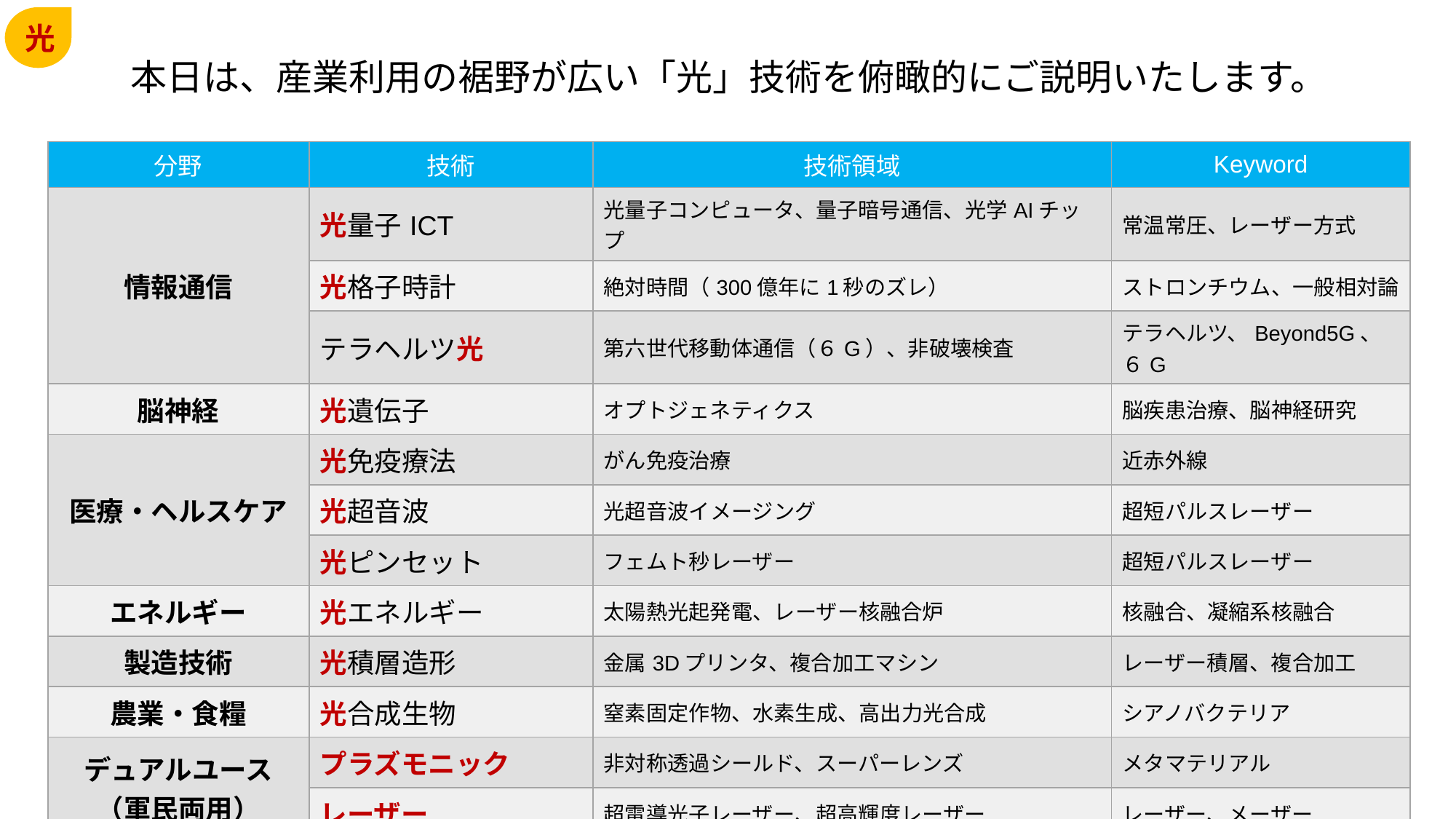

光
本日は、産業利用の裾野が広い「光」技術を俯瞰的にご説明いたします。
| 分野 | 技術 | 技術領域 | Keyword |
| --- | --- | --- | --- |
| 情報通信 | 光量子ICT | 光量子コンピュータ、量子暗号通信、光学AIチップ | 常温常圧、レーザー方式 |
|  | 光格子時計 | 絶対時間（300億年に1秒のズレ） | ストロンチウム、一般相対論 |
|  | テラヘルツ光 | 第六世代移動体通信（６G）、非破壊検査 | テラヘルツ、Beyond5G、６G |
| 脳神経 | 光遺伝子 | オプトジェネティクス | 脳疾患治療、脳神経研究 |
| 医療・ヘルスケア | 光免疫療法 | がん免疫治療 | 近赤外線 |
|  | 光超音波 | 光超音波イメージング | 超短パルスレーザー |
|  | 光ピンセット | フェムト秒レーザー | 超短パルスレーザー |
| エネルギー | 光エネルギー | 太陽熱光起発電、レーザー核融合炉 | 核融合、凝縮系核融合 |
| 製造技術 | 光積層造形 | 金属3Dプリンタ、複合加工マシン | レーザー積層、複合加工 |
| 農業・食糧 | 光合成生物 | 窒素固定作物、水素生成、高出力光合成 | シアノバクテリア |
| デュアルユース （軍民両用） | プラズモニック | 非対称透過シールド、スーパーレンズ | メタマテリアル |
|  | レーザー | 超電導光子レーザー、超高輝度レーザー | レーザー、メーザー |
| 建築・都市計画 | 耐震ナノフォトニクス | 耐震メタマテリアル | 耐震、都市設計 |